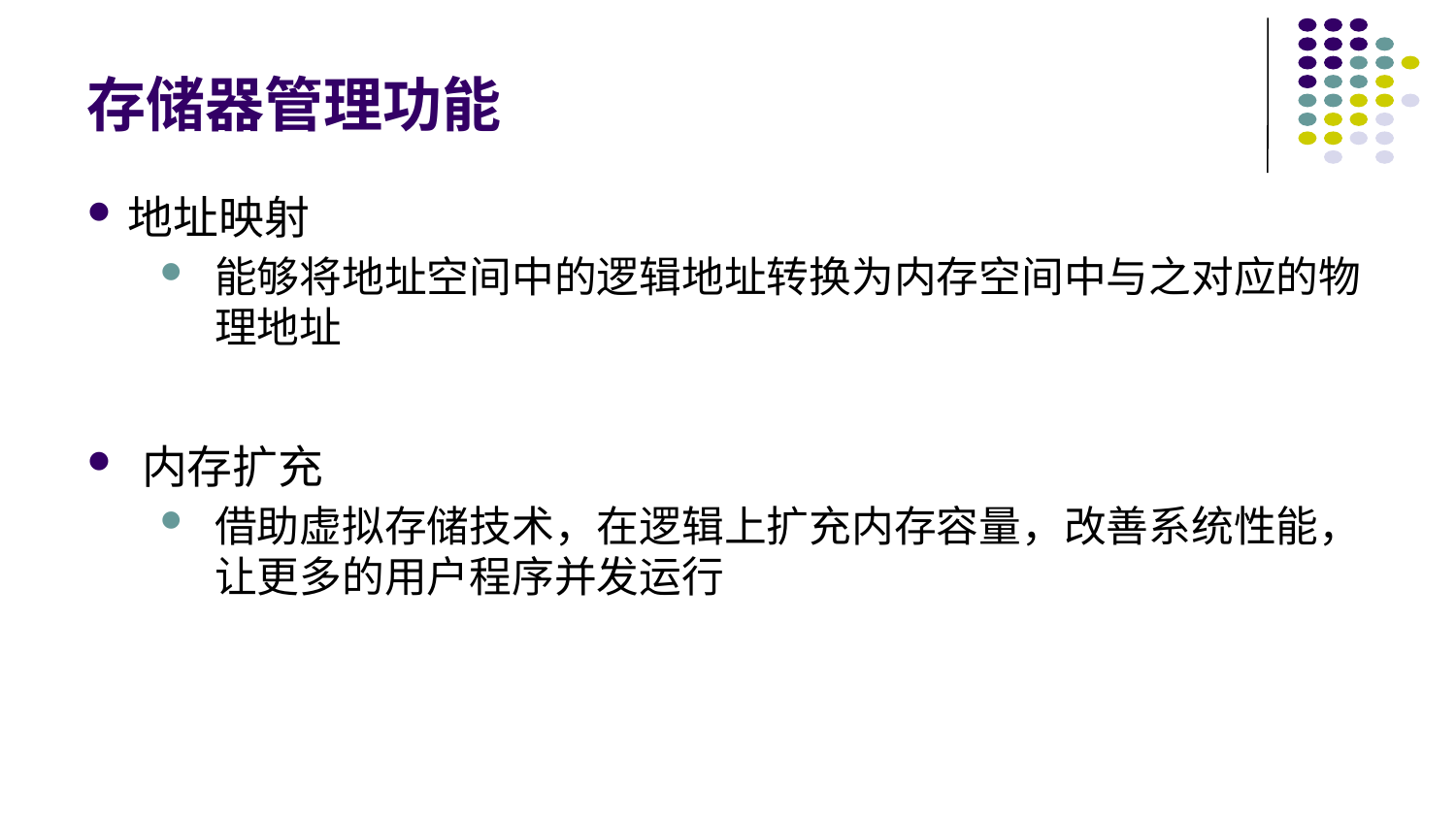

# 存储器管理功能
地址映射
能够将地址空间中的逻辑地址转换为内存空间中与之对应的物理地址

内存扩充
借助虚拟存储技术，在逻辑上扩充内存容量，改善系统性能，让更多的用户程序并发运行
70